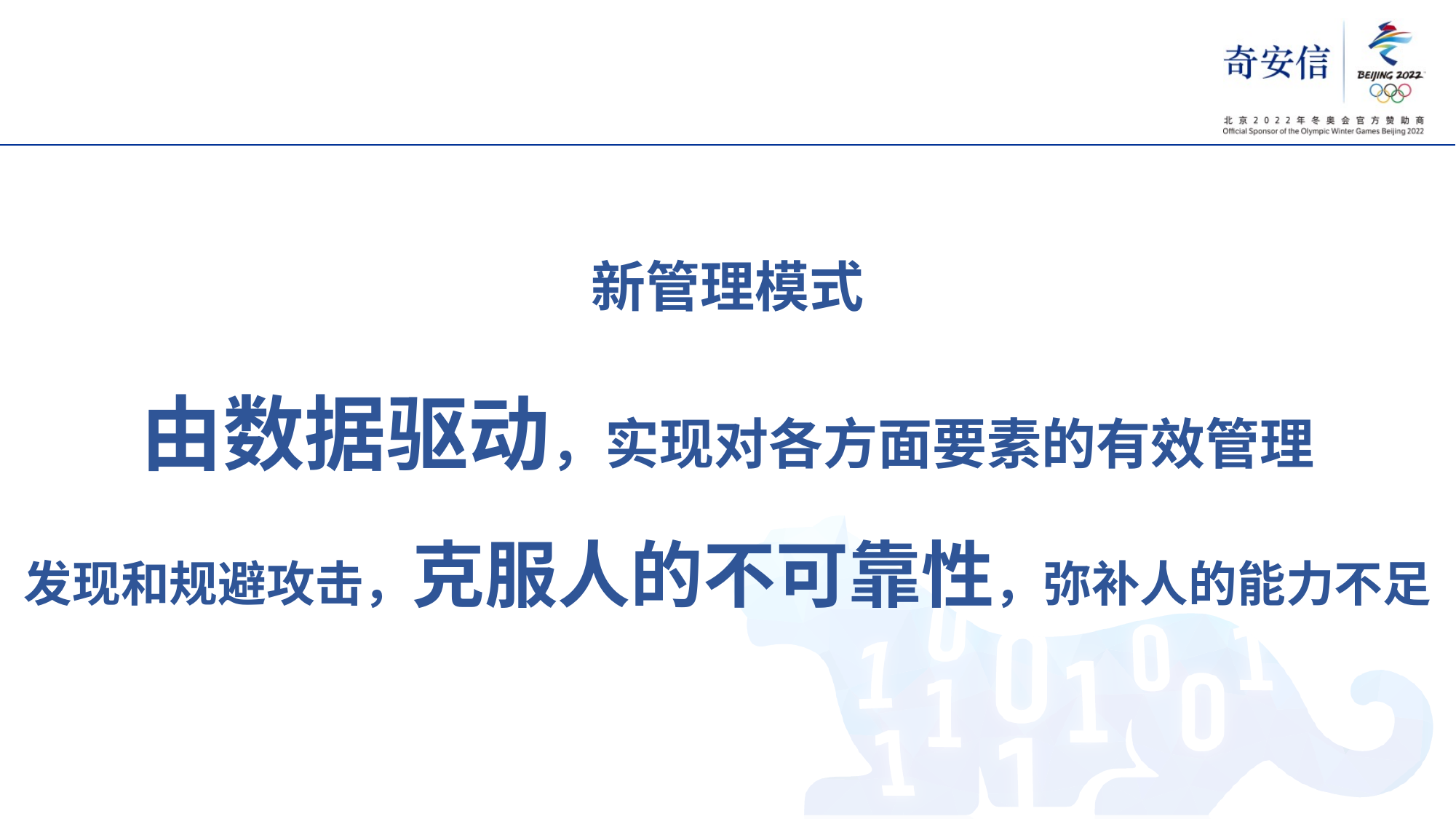

#
新管理模式
由数据驱动，实现对各方面要素的有效管理
发现和规避攻击，克服人的不可靠性，弥补人的能力不足